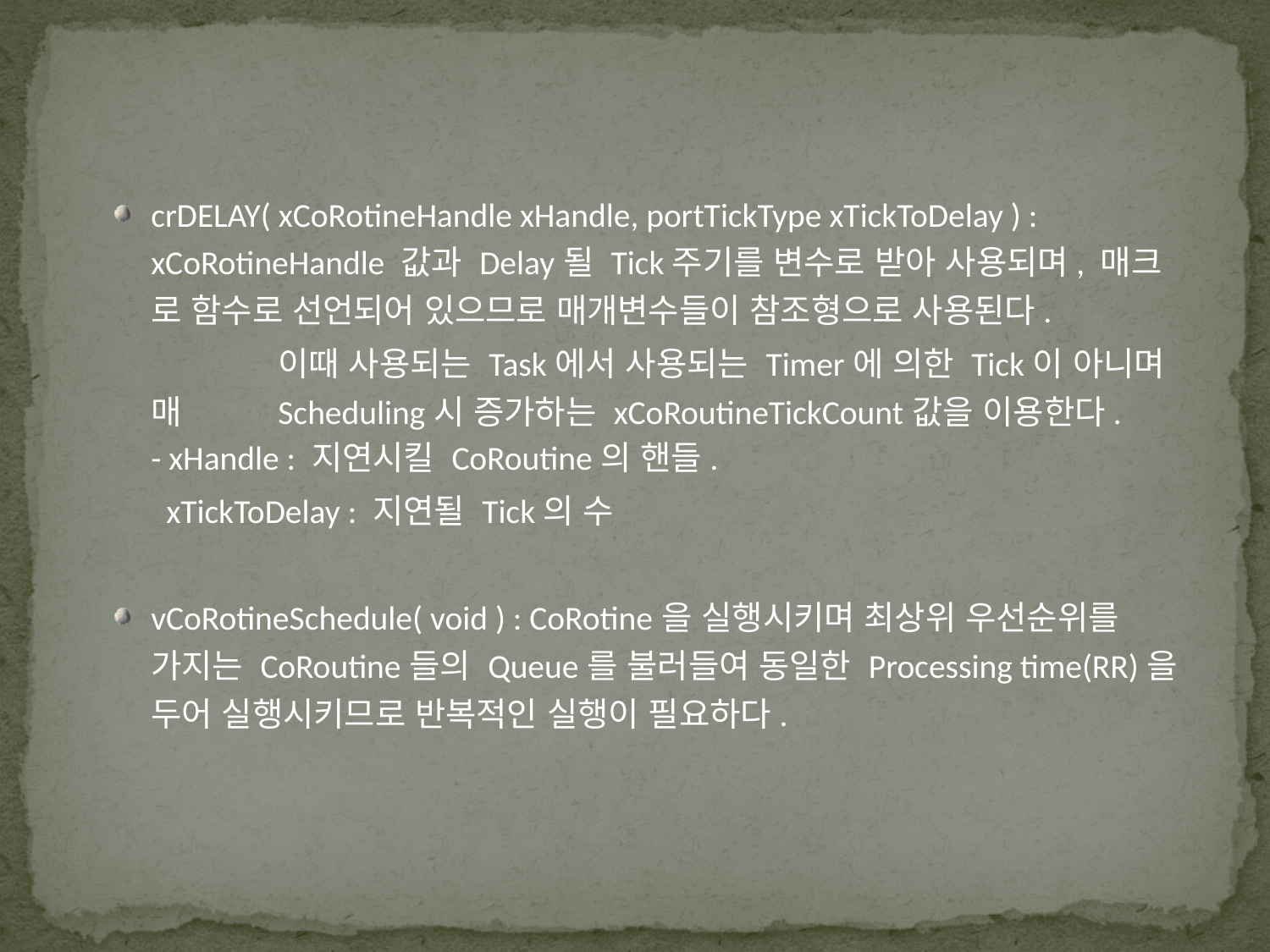

crDELAY( xCoRotineHandle xHandle, portTickType xTickToDelay ) : xCoRotineHandle 값과 Delay될 Tick주기를 변수로 받아 사용되며, 매크	로 함수로 선언되어 있으므로 매개변수들이 참조형으로 사용된다.
		이때 사용되는 Task에서 사용되는 Timer에 의한 Tick이 아니며 매 	Scheduling시 증가하는 xCoRoutineTickCount값을 이용한다.
     - xHandle : 지연시킬 CoRoutine의 핸들.
       xTickToDelay : 지연될 Tick의 수

vCoRotineSchedule( void ) : CoRotine을 실행시키며 최상위 우선순위를 가지는 CoRoutine들의 Queue를 불러들여 동일한 Processing time(RR)을 두어 실행시키므로 반복적인 실행이 필요하다.